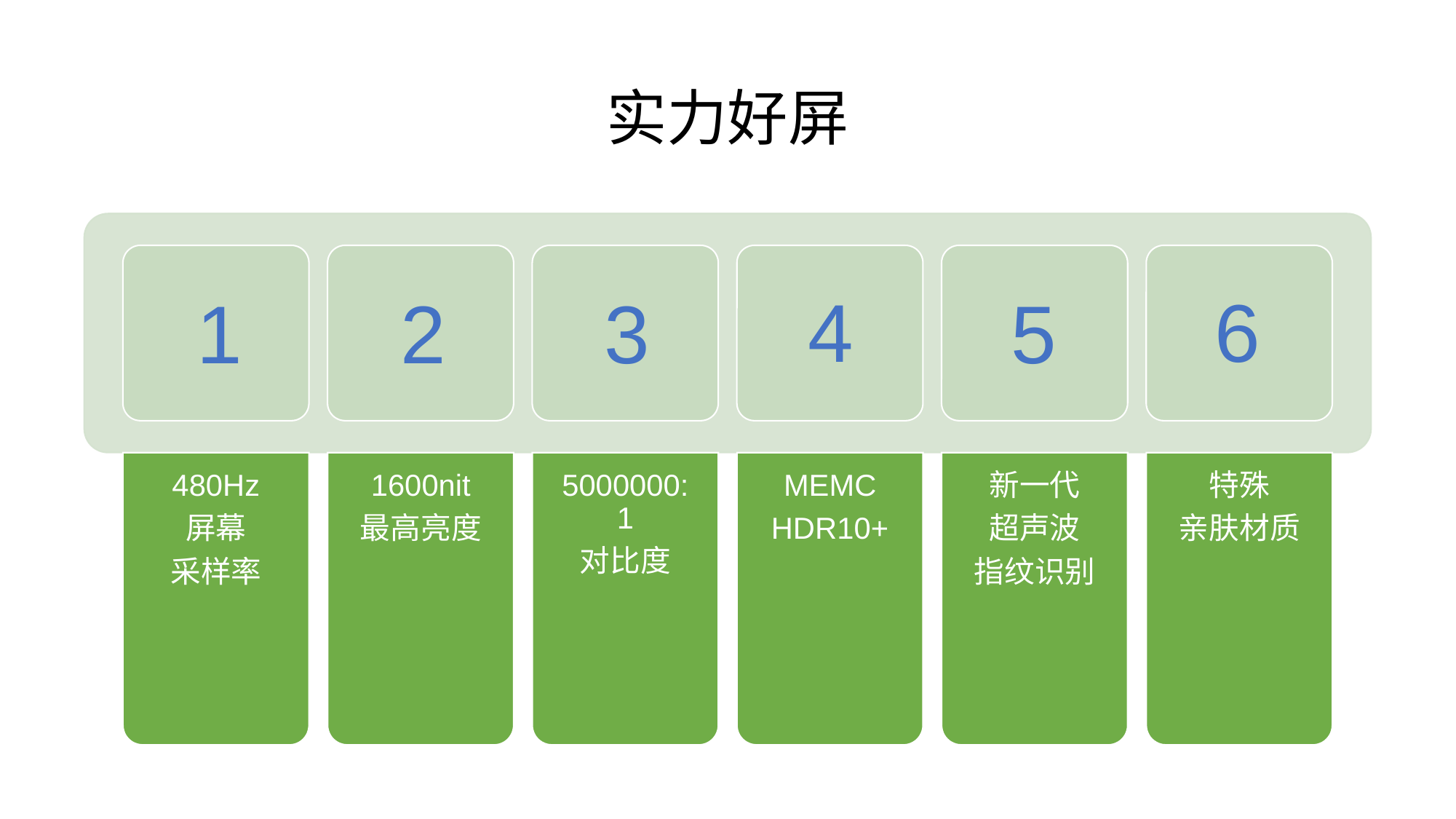

实力好屏
480Hz
屏幕
采样率
1600nit
最高亮度
5000000:1
对比度
MEMC
HDR10+
新一代
超声波
指纹识别
特殊
亲肤材质
4
6
1
2
3
5